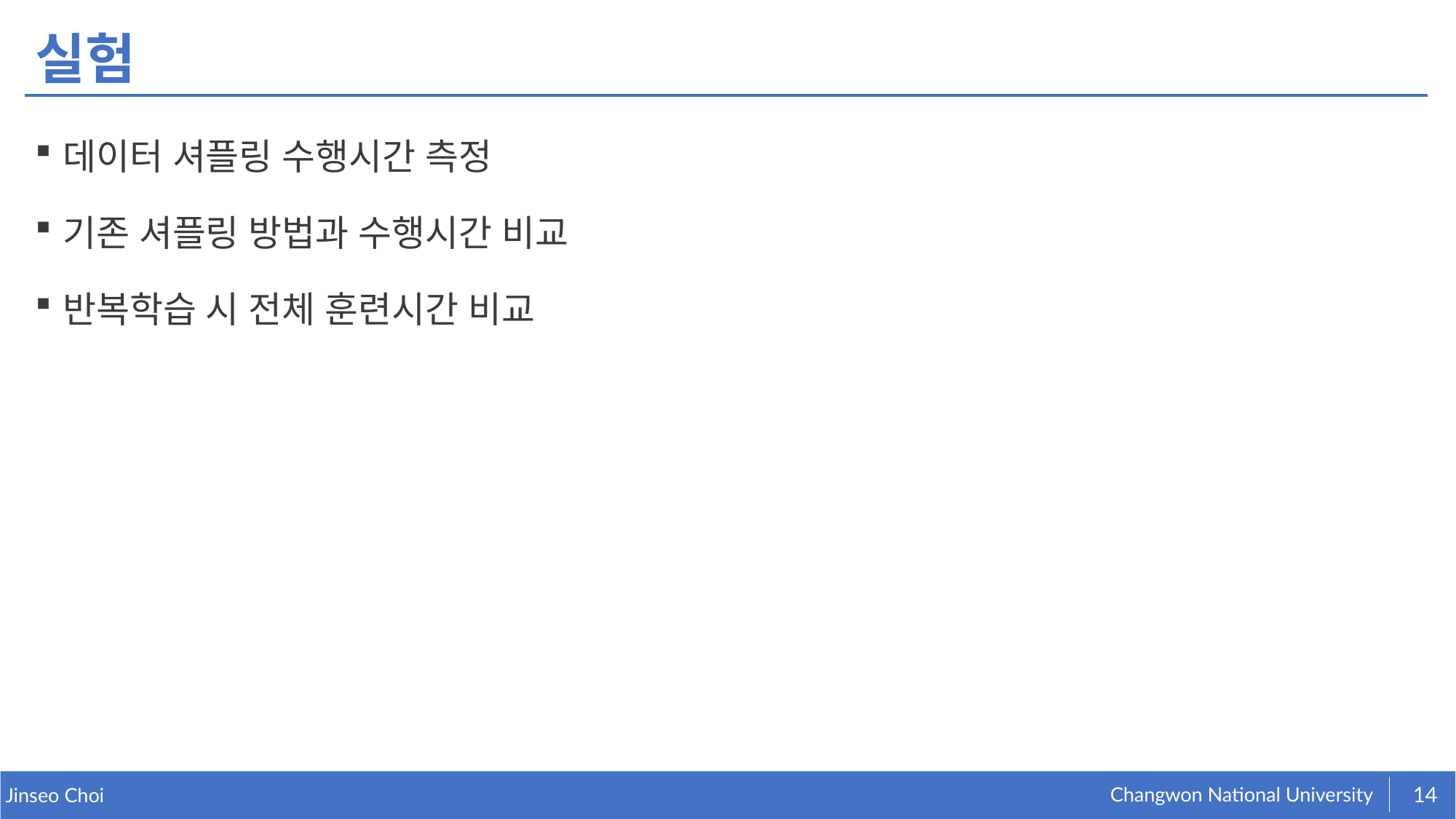

# 실험
데이터 셔플링 수행시간 측정
기존 셔플링 방법과 수행시간 비교
반복학습 시 전체 훈련시간 비교

14